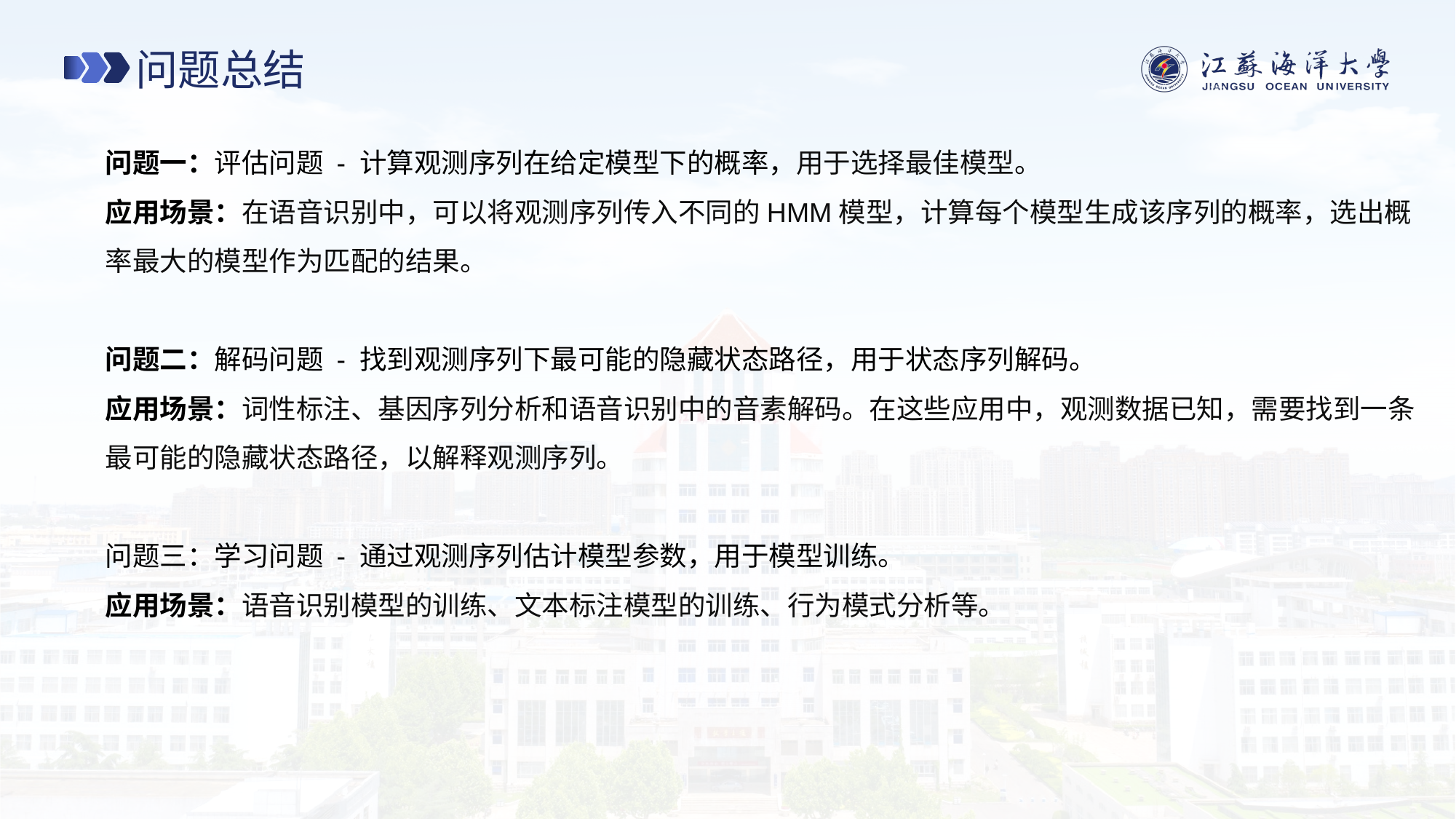

问题总结

问题一：评估问题 - 计算观测序列在给定模型下的概率，用于选择最佳模型。
应用场景：在语音识别中，可以将观测序列传入不同的HMM模型，计算每个模型生成该序列的概率，选出概率最大的模型作为匹配的结果。

问题二：解码问题 - 找到观测序列下最可能的隐藏状态路径，用于状态序列解码。
应用场景：词性标注、基因序列分析和语音识别中的音素解码。在这些应用中，观测数据已知，需要找到一条最可能的隐藏状态路径，以解释观测序列。

问题三：学习问题 - 通过观测序列估计模型参数，用于模型训练。
应用场景：语音识别模型的训练、文本标注模型的训练、行为模式分析等。